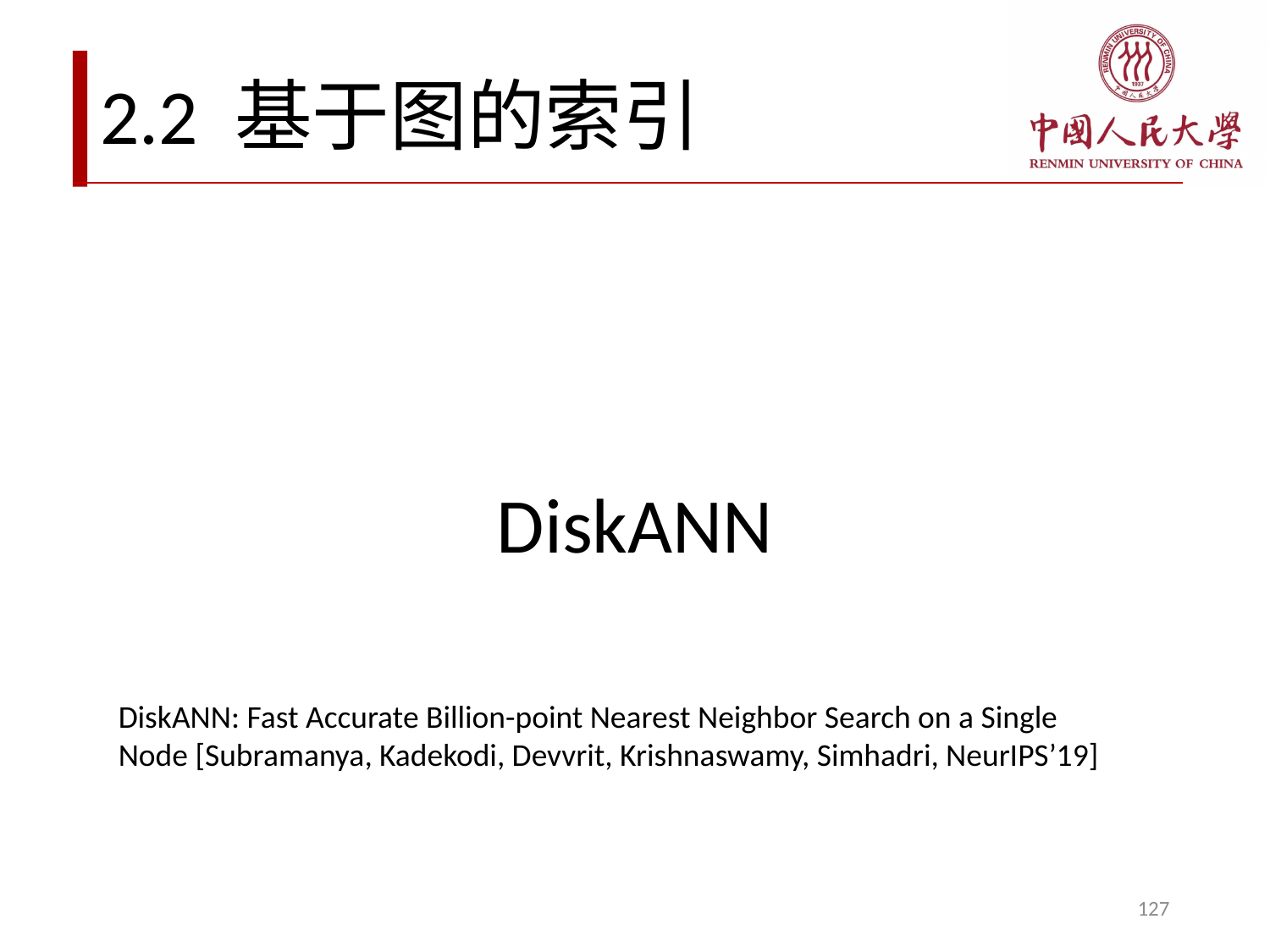

# 2.2 基于图的索引
DiskANN
DiskANN: Fast Accurate Billion-point Nearest Neighbor Search on a Single Node [Subramanya, Kadekodi, Devvrit, Krishnaswamy, Simhadri, NeurIPS’19]

127